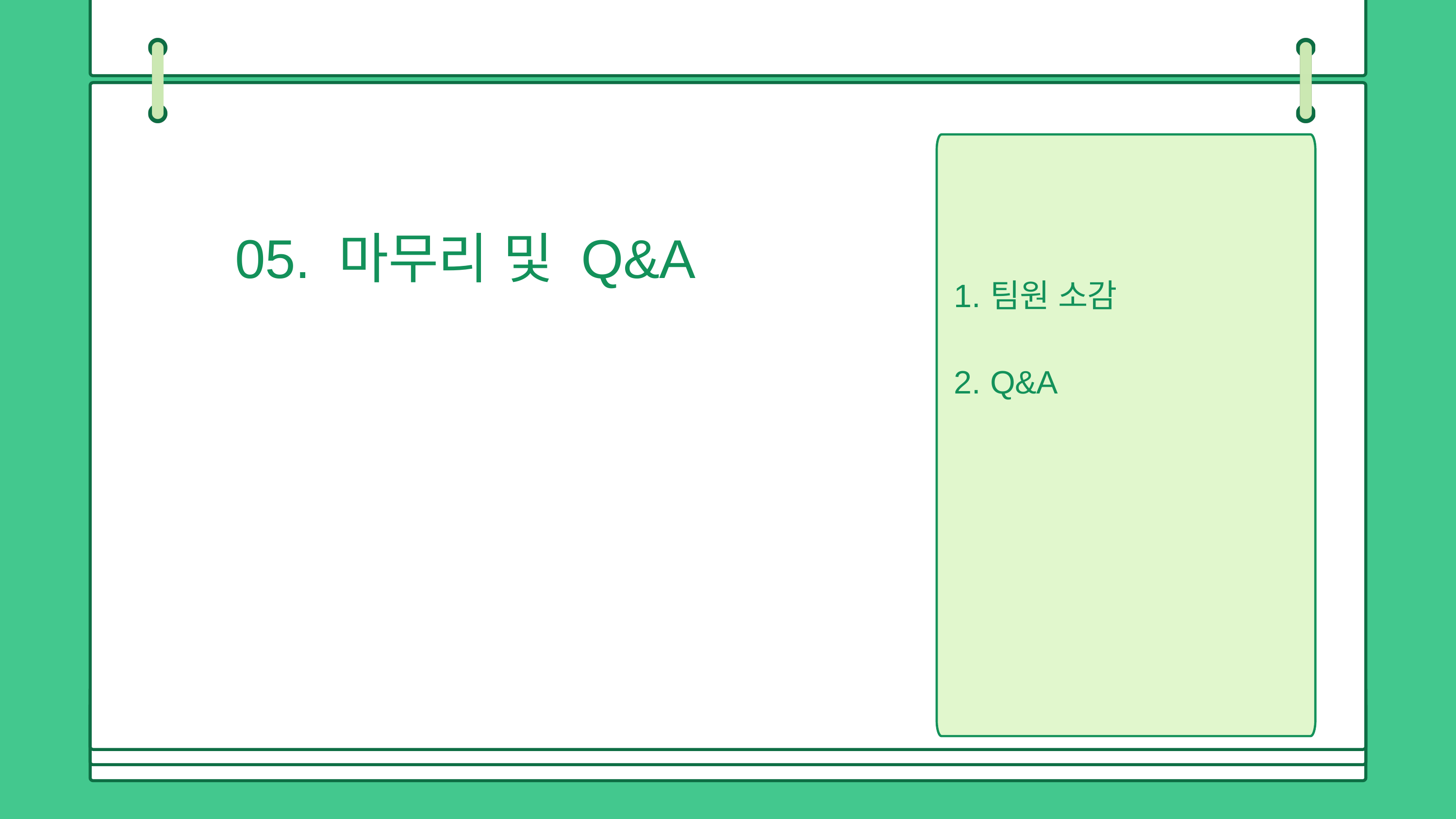

05. 마무리 및 Q&A
팀원 소감

Q&A